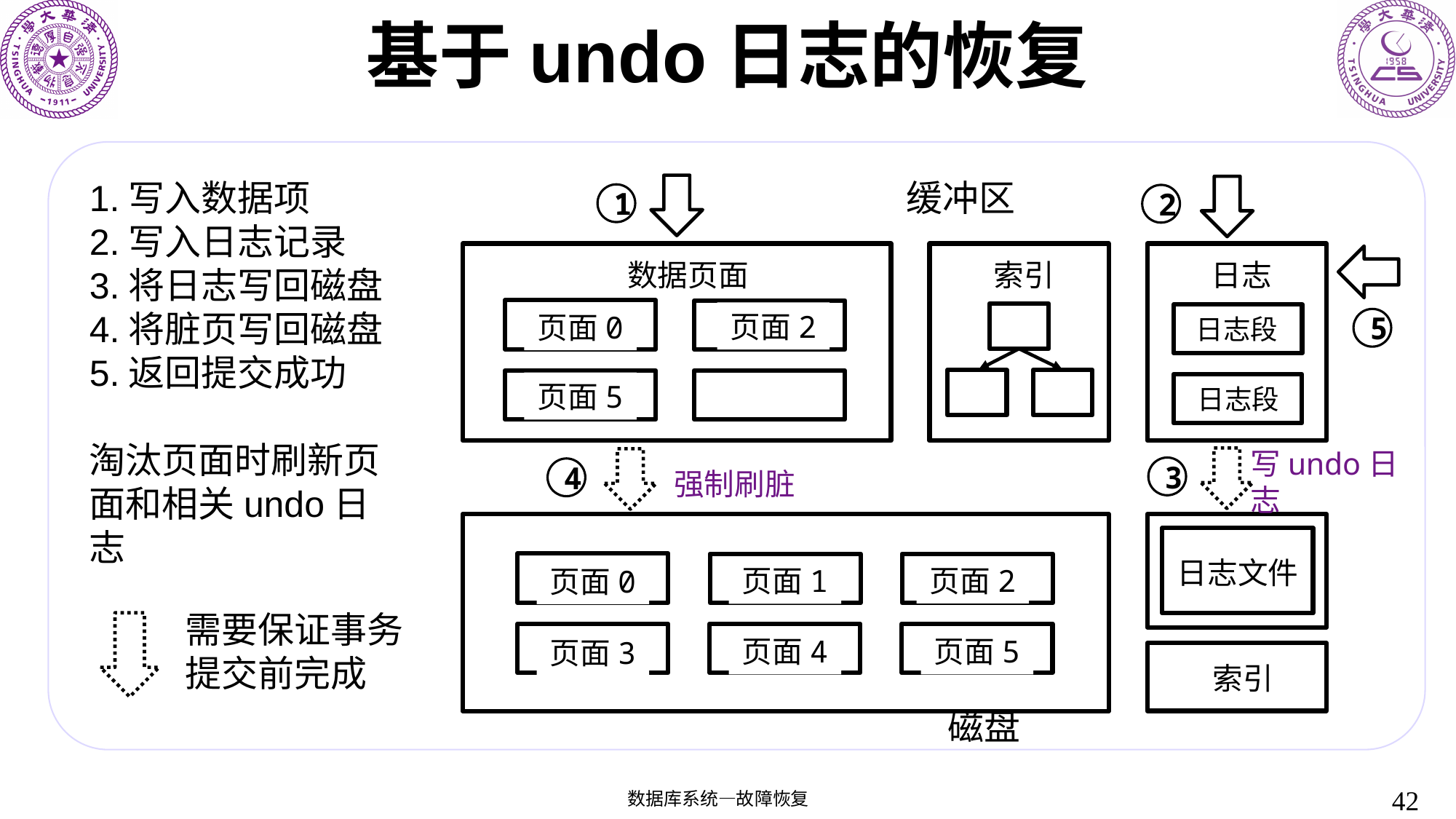

# 基于undo日志的恢复

1.写入数据项
2.写入日志记录
3.将日志写回磁盘
4.将脏页写回磁盘
5.返回提交成功

淘汰页面时刷新页面和相关undo日志

缓冲区

1
2

数据页面
索引
日志

页面2
页面0

日志段
5

页面5

日志段
写undo日志

3
4
强制刷脏

日志文件

页面2
页面1
页面0

页面4
页面5
页面3

索引
需要保证事务提交前完成

磁盘
42
数据库系统—故障恢复